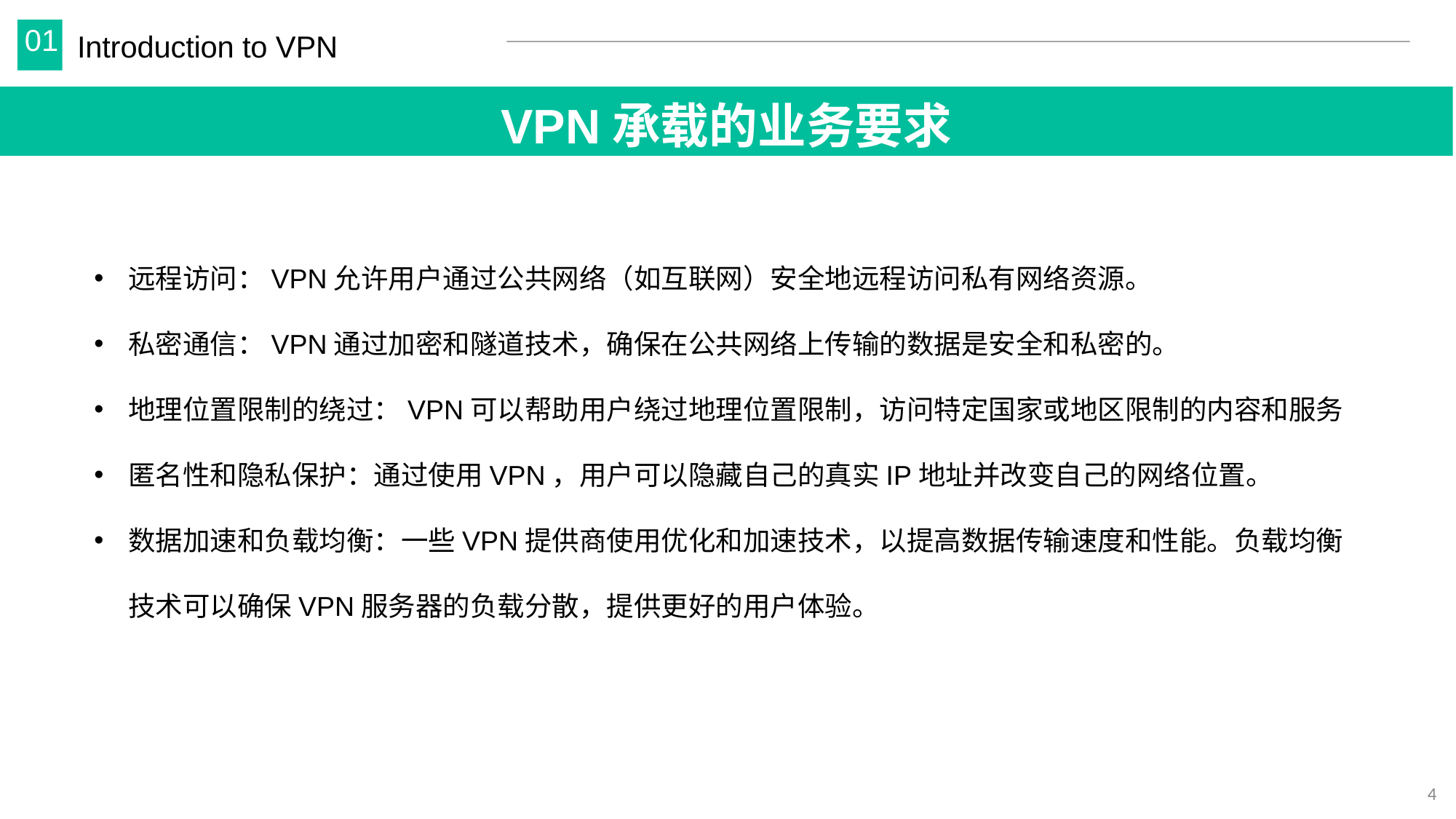

Introduction to VPN

01

VPN承载的业务要求
远程访问：VPN允许用户通过公共网络（如互联网）安全地远程访问私有网络资源。
私密通信：VPN通过加密和隧道技术，确保在公共网络上传输的数据是安全和私密的。
地理位置限制的绕过：VPN可以帮助用户绕过地理位置限制，访问特定国家或地区限制的内容和服务
匿名性和隐私保护：通过使用VPN，用户可以隐藏自己的真实IP地址并改变自己的网络位置。
数据加速和负载均衡：一些VPN提供商使用优化和加速技术，以提高数据传输速度和性能。负载均衡技术可以确保VPN服务器的负载分散，提供更好的用户体验。

4